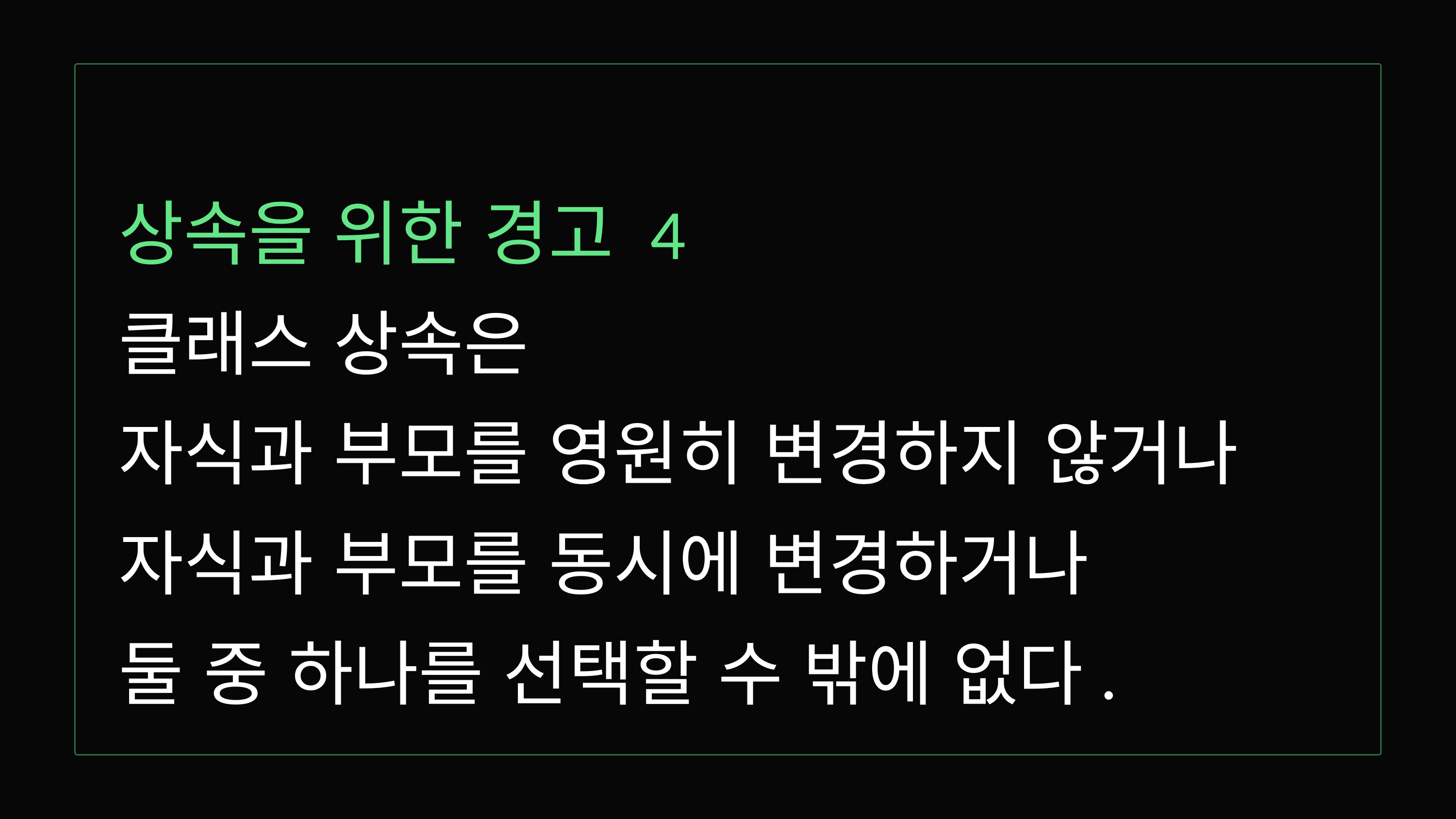

상속을 위한 경고 4
클래스 상속은
자식과 부모를 영원히 변경하지 않거나
자식과 부모를 동시에 변경하거나
둘 중 하나를 선택할 수 밖에 없다.